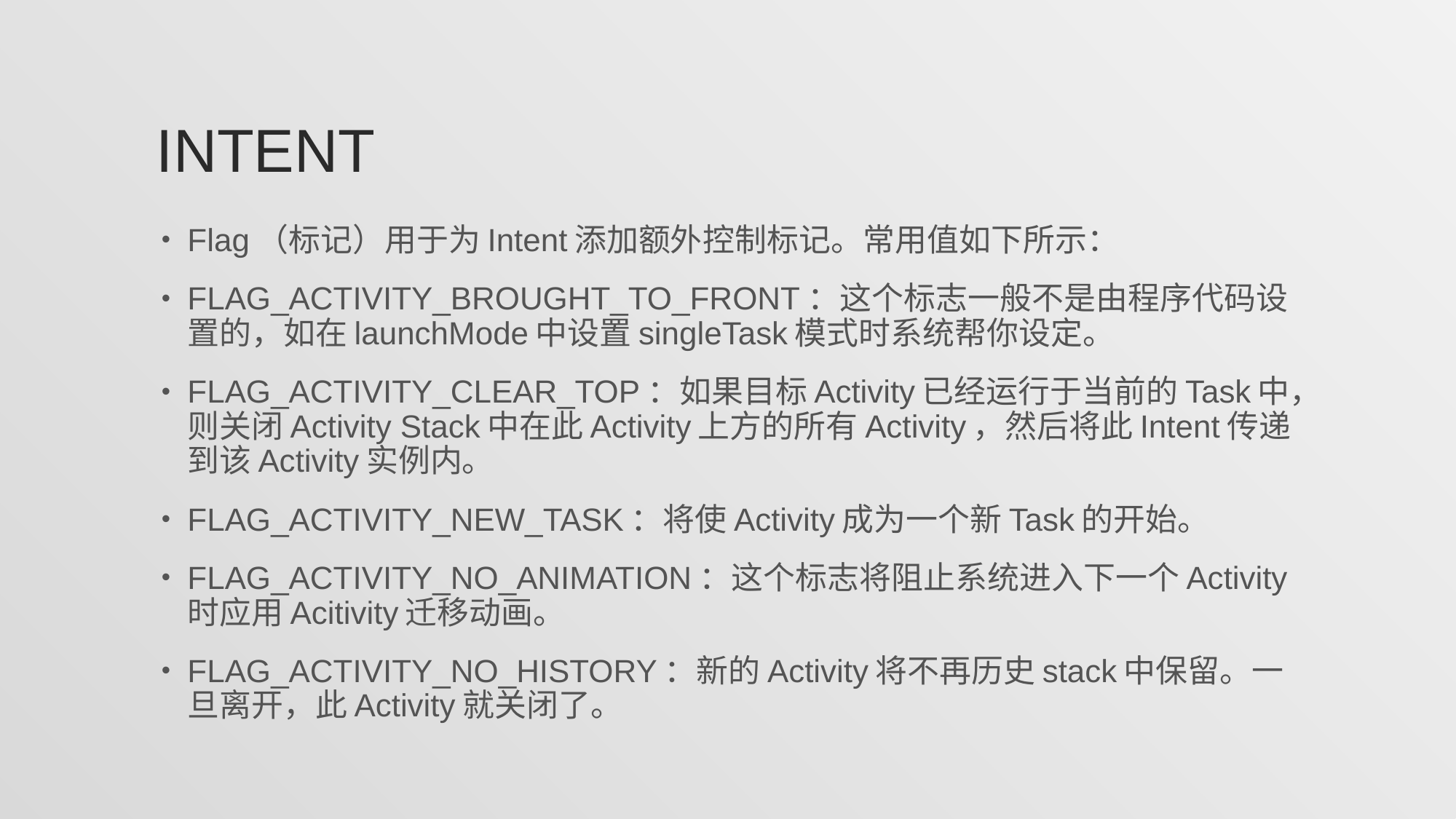

# Intent
Flag（标记）用于为Intent添加额外控制标记。常用值如下所示：
FLAG_ACTIVITY_BROUGHT_TO_FRONT：这个标志一般不是由程序代码设置的，如在launchMode中设置singleTask模式时系统帮你设定。
FLAG_ACTIVITY_CLEAR_TOP：如果目标Activity已经运行于当前的Task中，则关闭Activity Stack中在此Activity上方的所有Activity，然后将此Intent传递到该Activity实例内。
FLAG_ACTIVITY_NEW_TASK：将使Activity成为一个新Task的开始。
FLAG_ACTIVITY_NO_ANIMATION：这个标志将阻止系统进入下一个Activity时应用Acitivity迁移动画。
FLAG_ACTIVITY_NO_HISTORY：新的Activity将不再历史stack中保留。一旦离开，此Activity就关闭了。